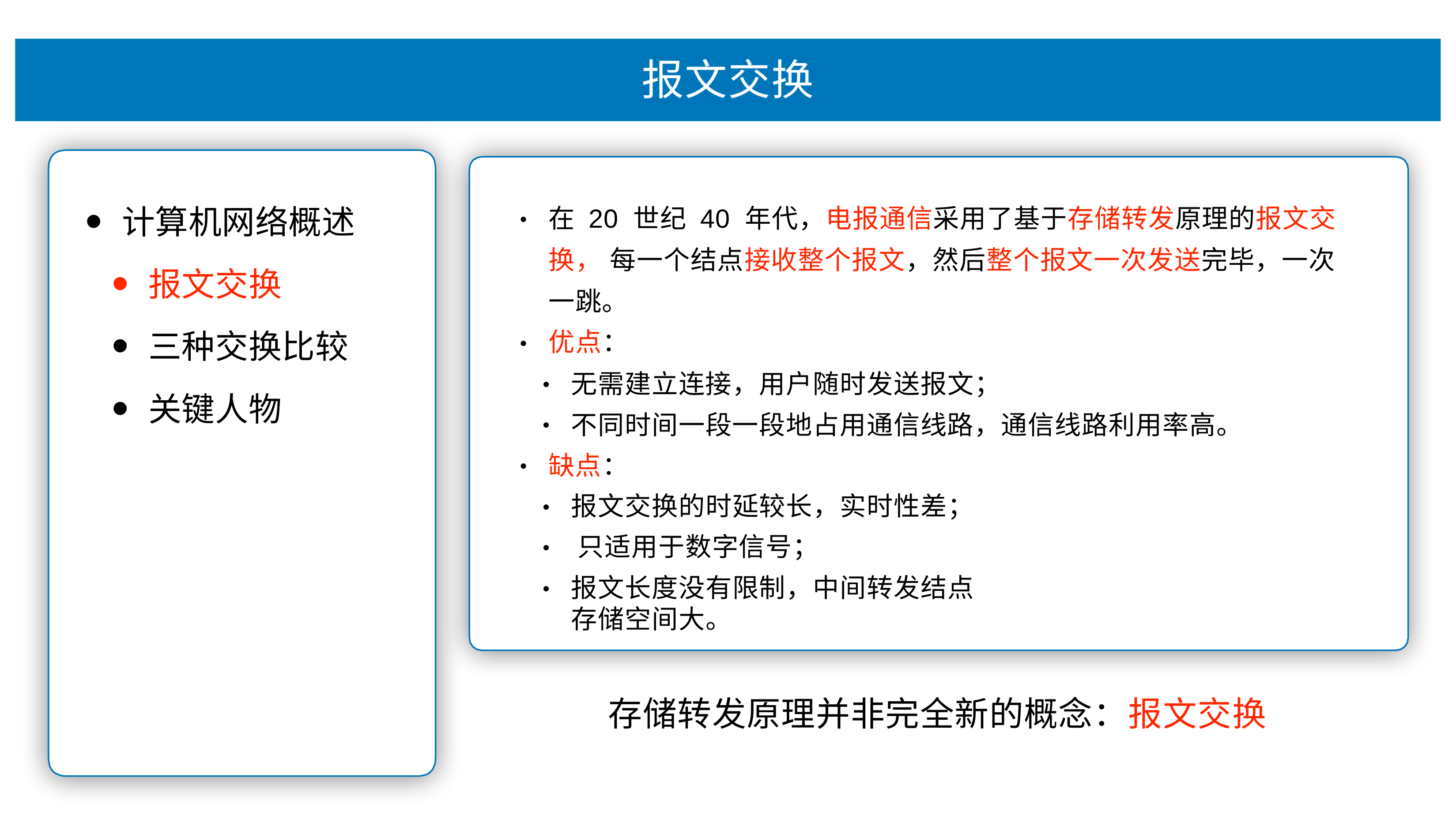

# 报⽂交换

在 20 世纪 40 年代，电报通信采⽤了基于存储转发原理的报⽂交 换， 每⼀个结点接收整个报⽂，然后整个报⽂⼀次发送完毕，⼀次
⼀跳。 优点：
计算机⽹络概述
报⽂交换
三种交换⽐较
关键⼈物
•
•
⽆需建⽴连接，⽤户随时发送报⽂；
不同时间⼀段⼀段地占⽤通信线路，通信线路利⽤率⾼。
•
•
缺点：
•
报⽂交换的时延较⻓，实时性差；  只适⽤于数字信号；
报⽂⻓度没有限制，中间转发结点存储空间⼤。
•
•
•
存储转发原理并⾮完全新的概念：报⽂交换